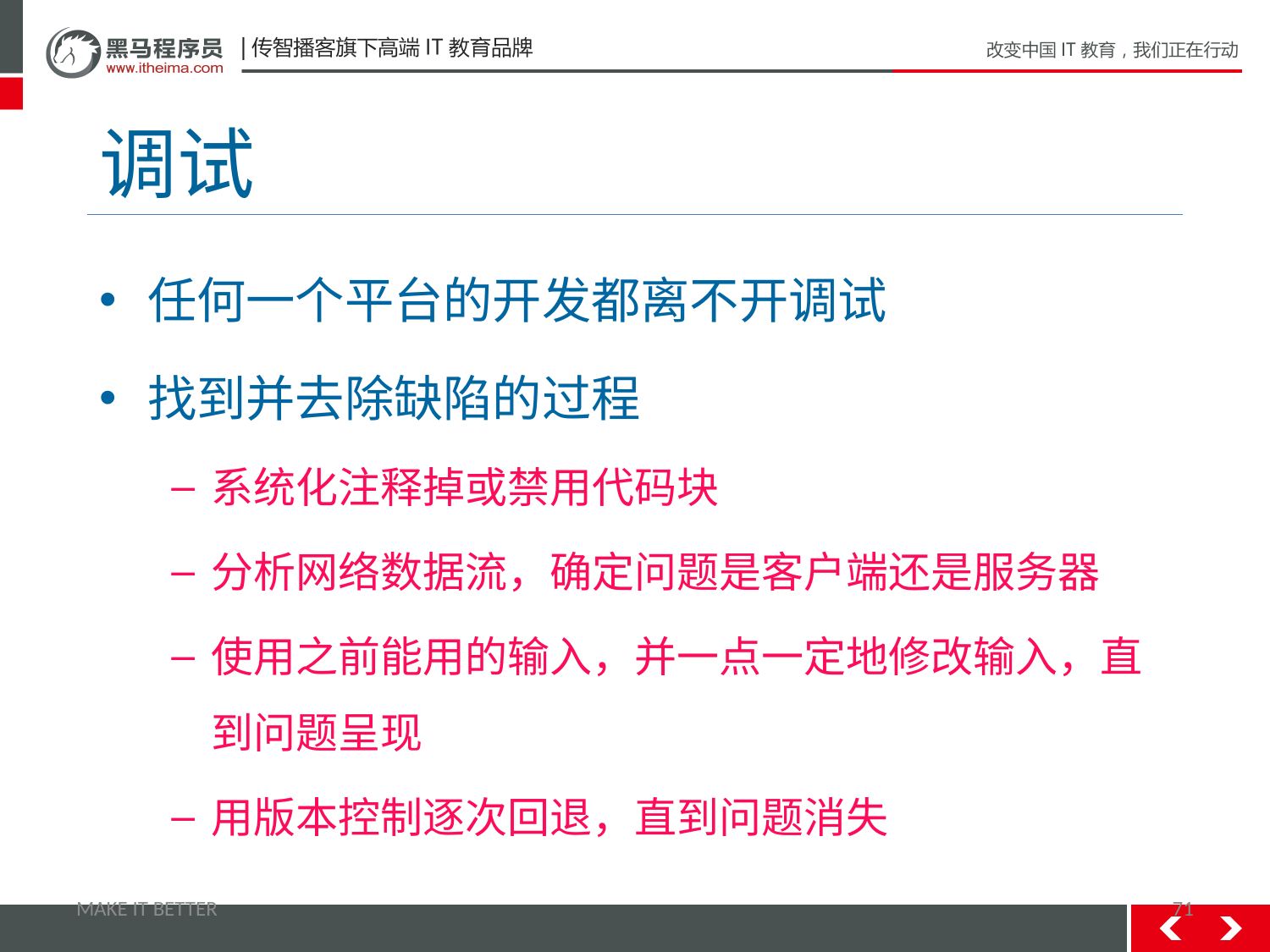

# 调试
任何一个平台的开发都离不开调试
找到并去除缺陷的过程
系统化注释掉或禁用代码块
分析网络数据流，确定问题是客户端还是服务器
使用之前能用的输入，并一点一定地修改输入，直到问题呈现
用版本控制逐次回退，直到问题消失
MAKE IT BETTER
71